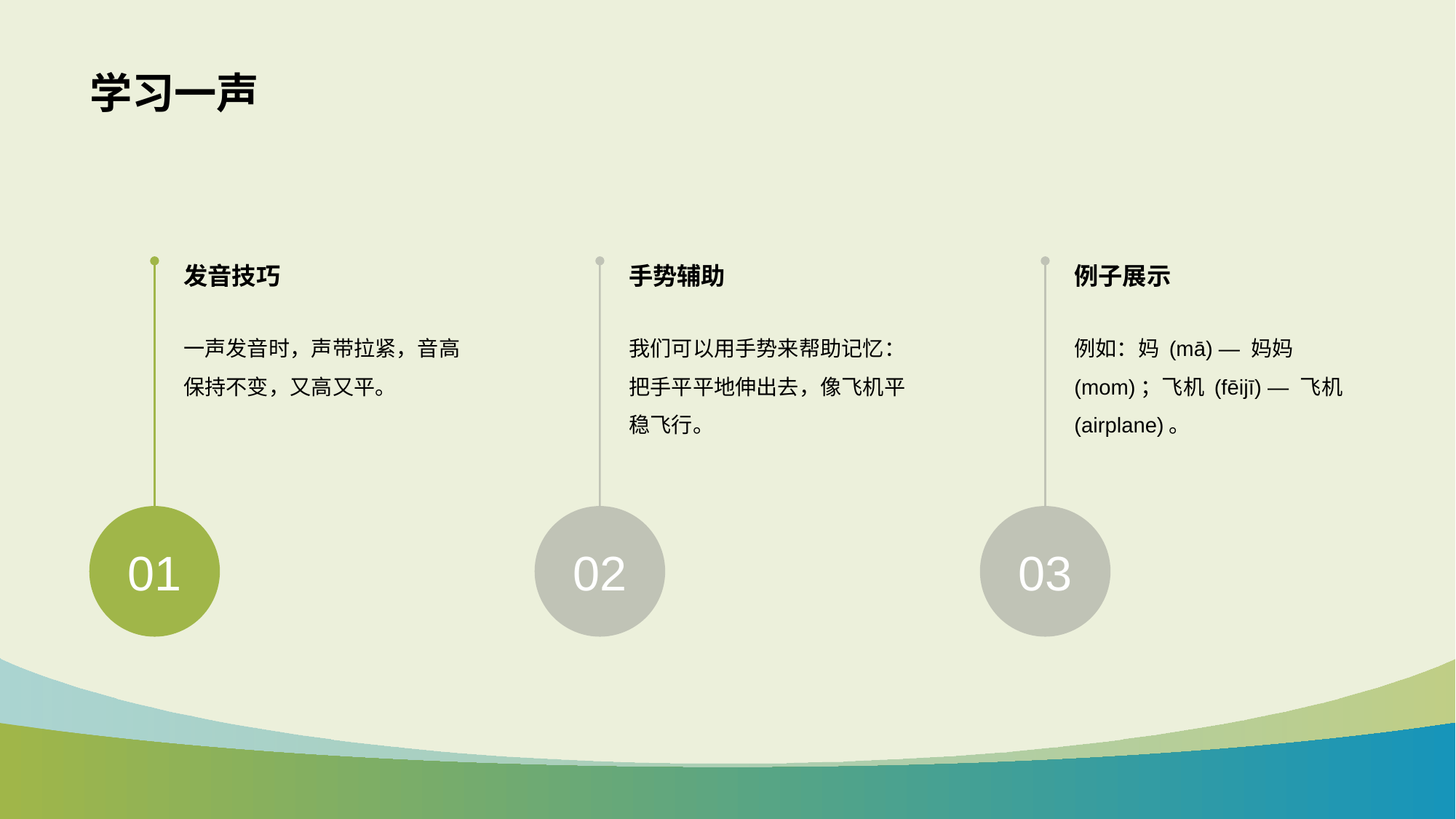

# 学习一声
发音技巧
手势辅助
例子展示
一声发音时，声带拉紧，音高保持不变，又高又平。
我们可以用手势来帮助记忆：把手平平地伸出去，像飞机平稳飞行。
例如：妈 (mā) — 妈妈 (mom)；飞机 (fēijī) — 飞机 (airplane)。

01

02

03